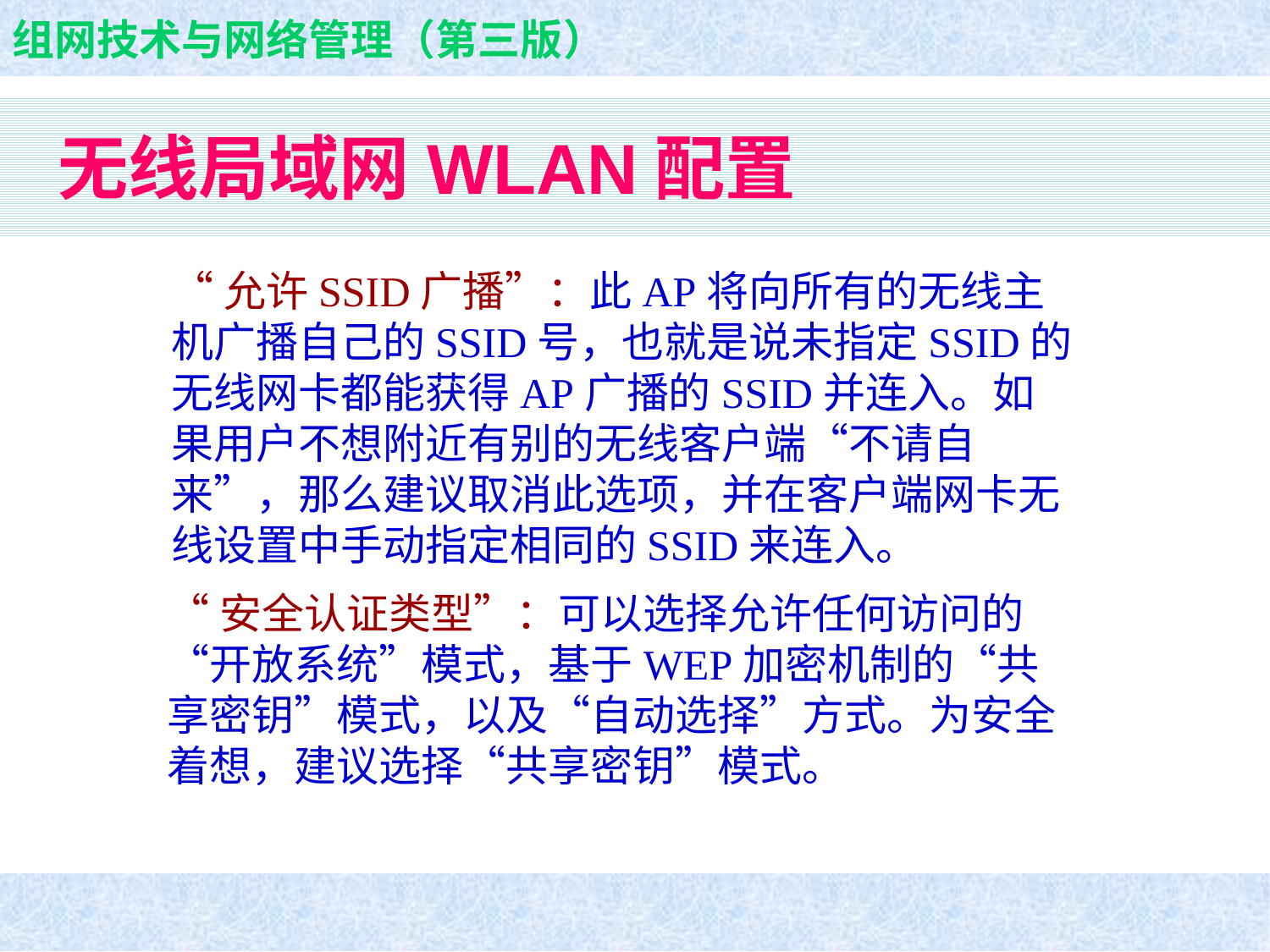

# 无线局域网WLAN配置
“允许SSID广播”：此AP将向所有的无线主机广播自己的SSID号，也就是说未指定SSID的无线网卡都能获得AP广播的SSID并连入。如果用户不想附近有别的无线客户端“不请自来”，那么建议取消此选项，并在客户端网卡无线设置中手动指定相同的SSID来连入。
“安全认证类型”：可以选择允许任何访问的“开放系统”模式，基于WEP加密机制的“共享密钥”模式，以及“自动选择”方式。为安全着想，建议选择“共享密钥”模式。